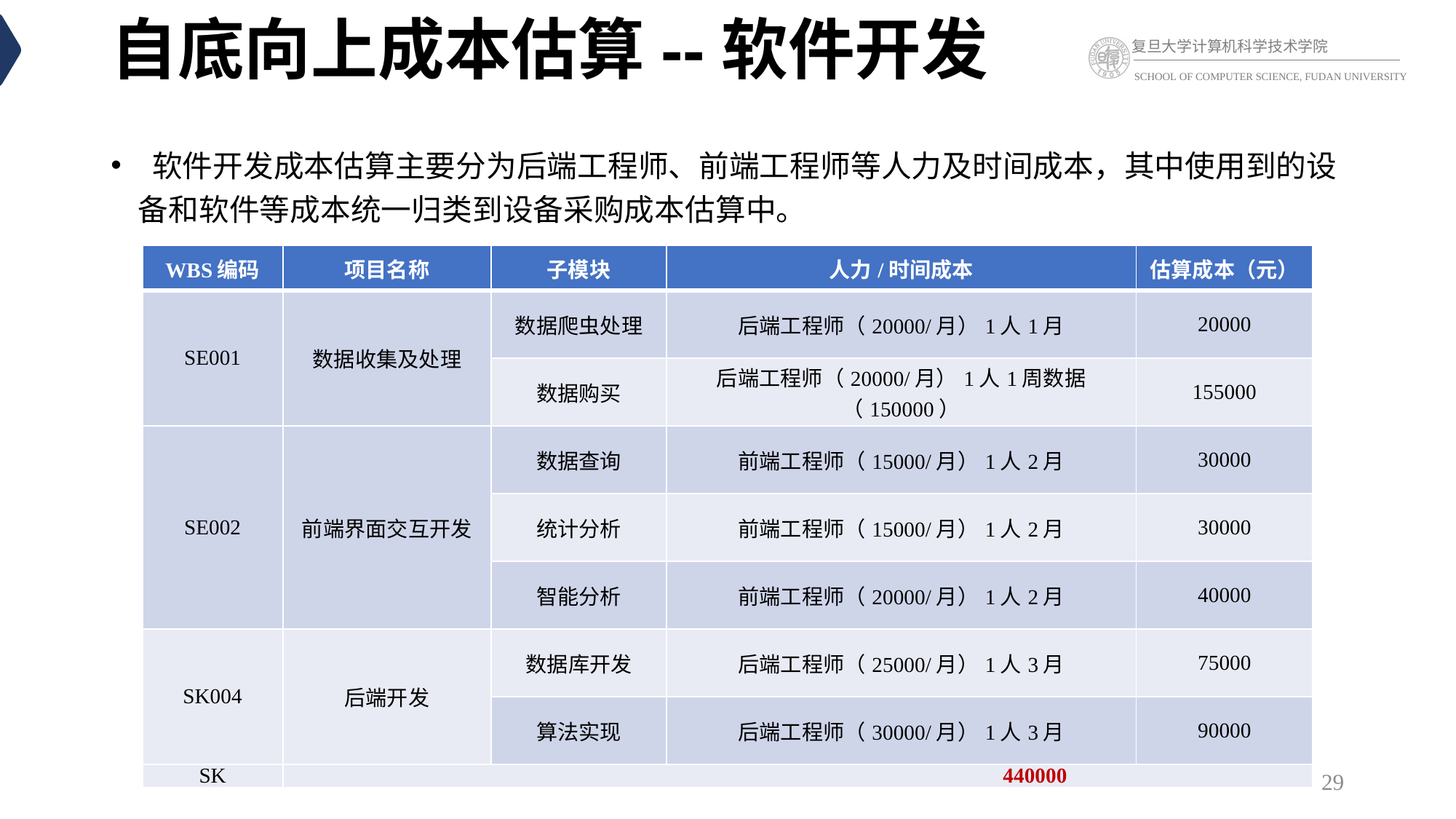

# 自底向上成本估算--软件开发
 软件开发成本估算主要分为后端工程师、前端工程师等人力及时间成本，其中使用到的设备和软件等成本统一归类到设备采购成本估算中。
| WBS编码 | 项目名称 | 子模块 | 人力/时间成本 | 估算成本（元） |
| --- | --- | --- | --- | --- |
| SE001 | 数据收集及处理 | 数据爬虫处理 | 后端工程师（20000/月）1人1月 | 20000 |
|  |  | 数据购买 | 后端工程师（20000/月）1人1周数据（150000） | 155000 |
| SE002 | 前端界面交互开发 | 数据查询 | 前端工程师（15000/月）1人2月 | 30000 |
|  |  | 统计分析 | 前端工程师（15000/月）1人2月 | 30000 |
|  |  | 智能分析 | 前端工程师（20000/月）1人2月 | 40000 |
| SK004 | 后端开发 | 数据库开发 | 后端工程师（25000/月）1人3月 | 75000 |
|  |  | 算法实现 | 后端工程师（30000/月）1人3月 | 90000 |
| SK | 440000 |  |  |  |
29